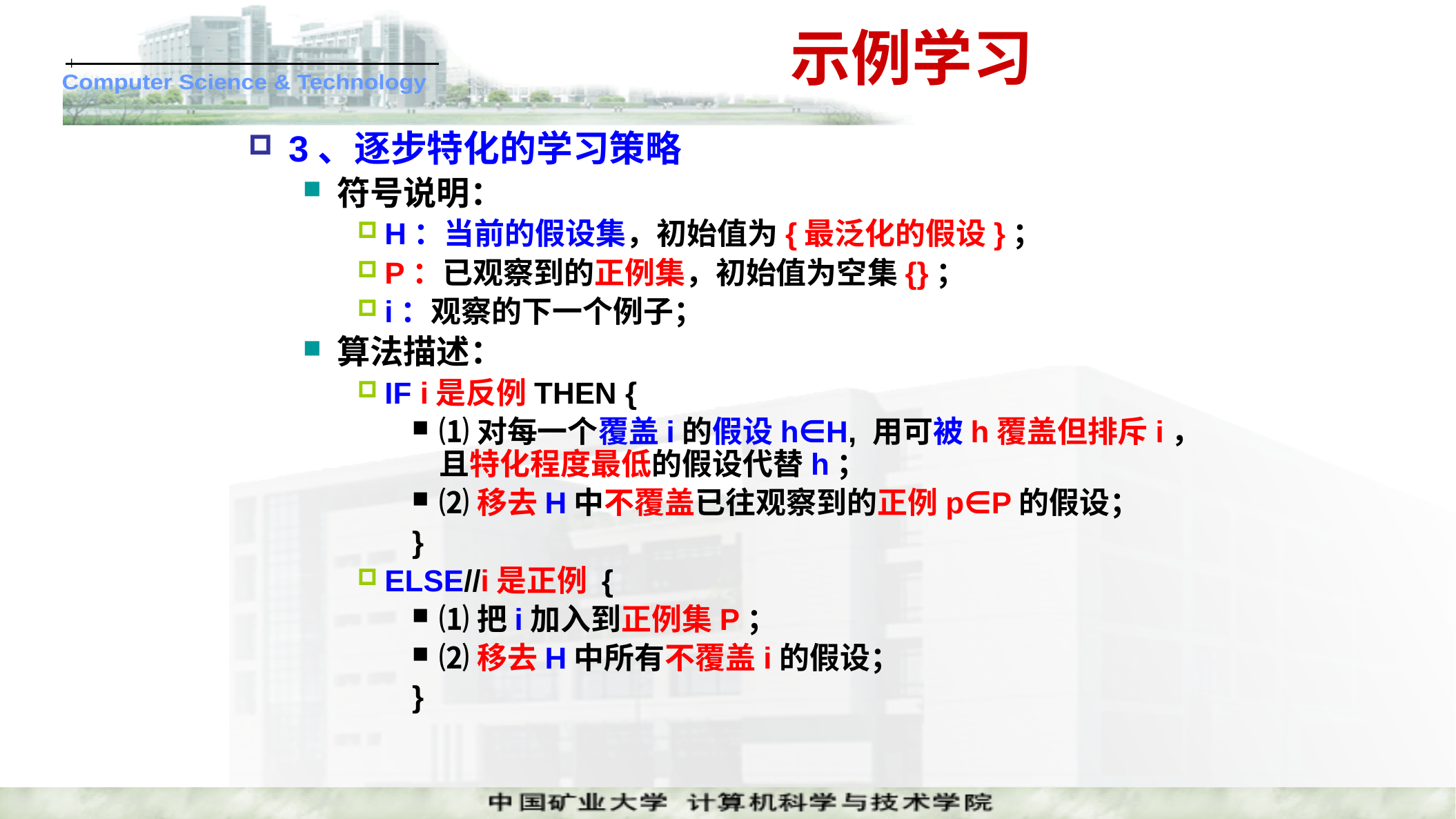

# 示例学习
3、逐步特化的学习策略
符号说明：
H：当前的假设集，初始值为{最泛化的假设}；
P：已观察到的正例集，初始值为空集{}；
i：观察的下一个例子；
算法描述：
IF i是反例THEN {
⑴对每一个覆盖i的假设h∈H, 用可被h覆盖但排斥i，且特化程度最低的假设代替h；
⑵移去H中不覆盖已往观察到的正例p∈P的假设；
}
ELSE//i是正例 {
⑴把i加入到正例集P；
⑵移去H中所有不覆盖i的假设；
}
76